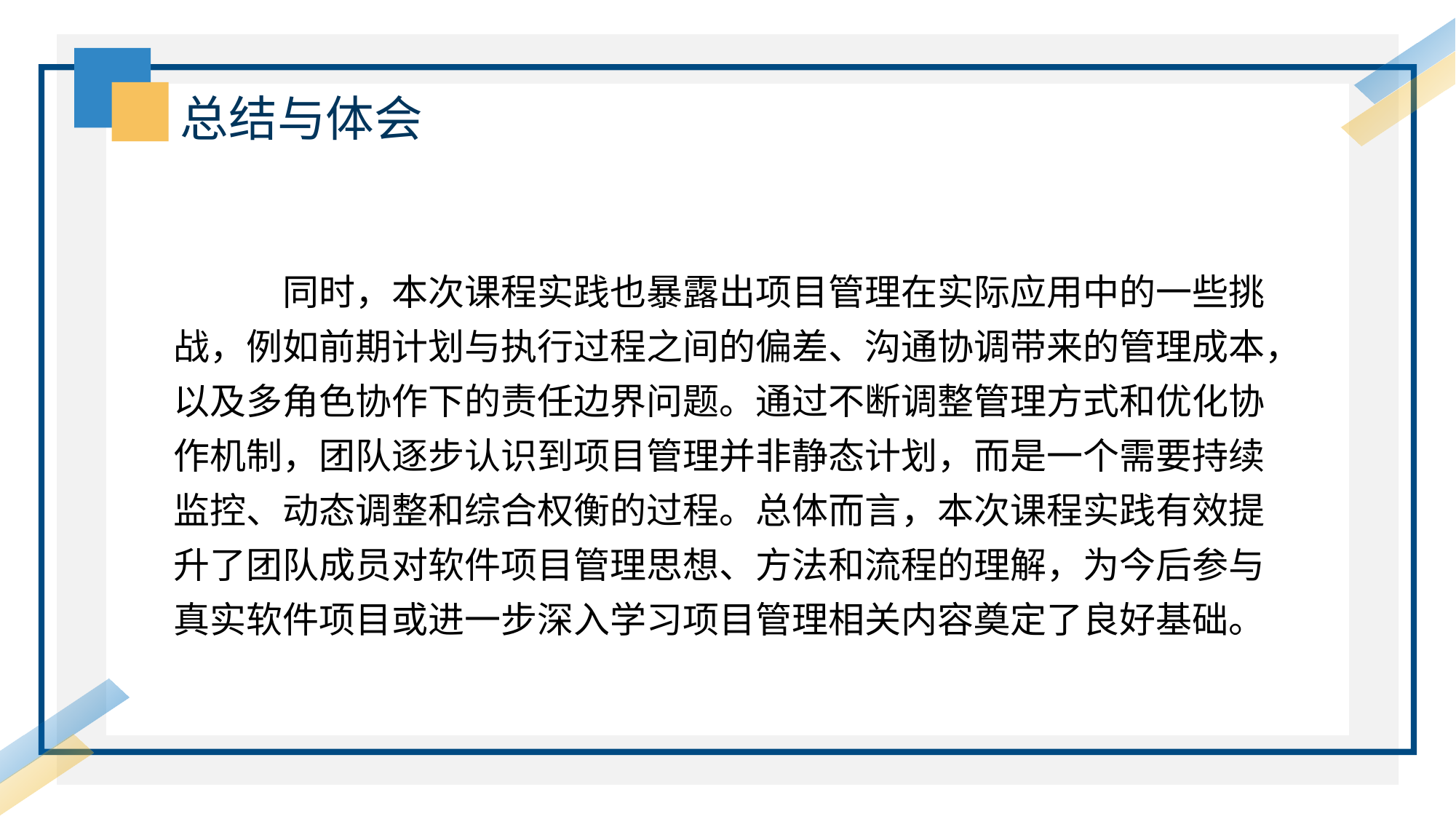

总结与体会
	同时，本次课程实践也暴露出项目管理在实际应用中的一些挑战，例如前期计划与执行过程之间的偏差、沟通协调带来的管理成本，以及多角色协作下的责任边界问题。通过不断调整管理方式和优化协作机制，团队逐步认识到项目管理并非静态计划，而是一个需要持续监控、动态调整和综合权衡的过程。总体而言，本次课程实践有效提升了团队成员对软件项目管理思想、方法和流程的理解，为今后参与真实软件项目或进一步深入学习项目管理相关内容奠定了良好基础。